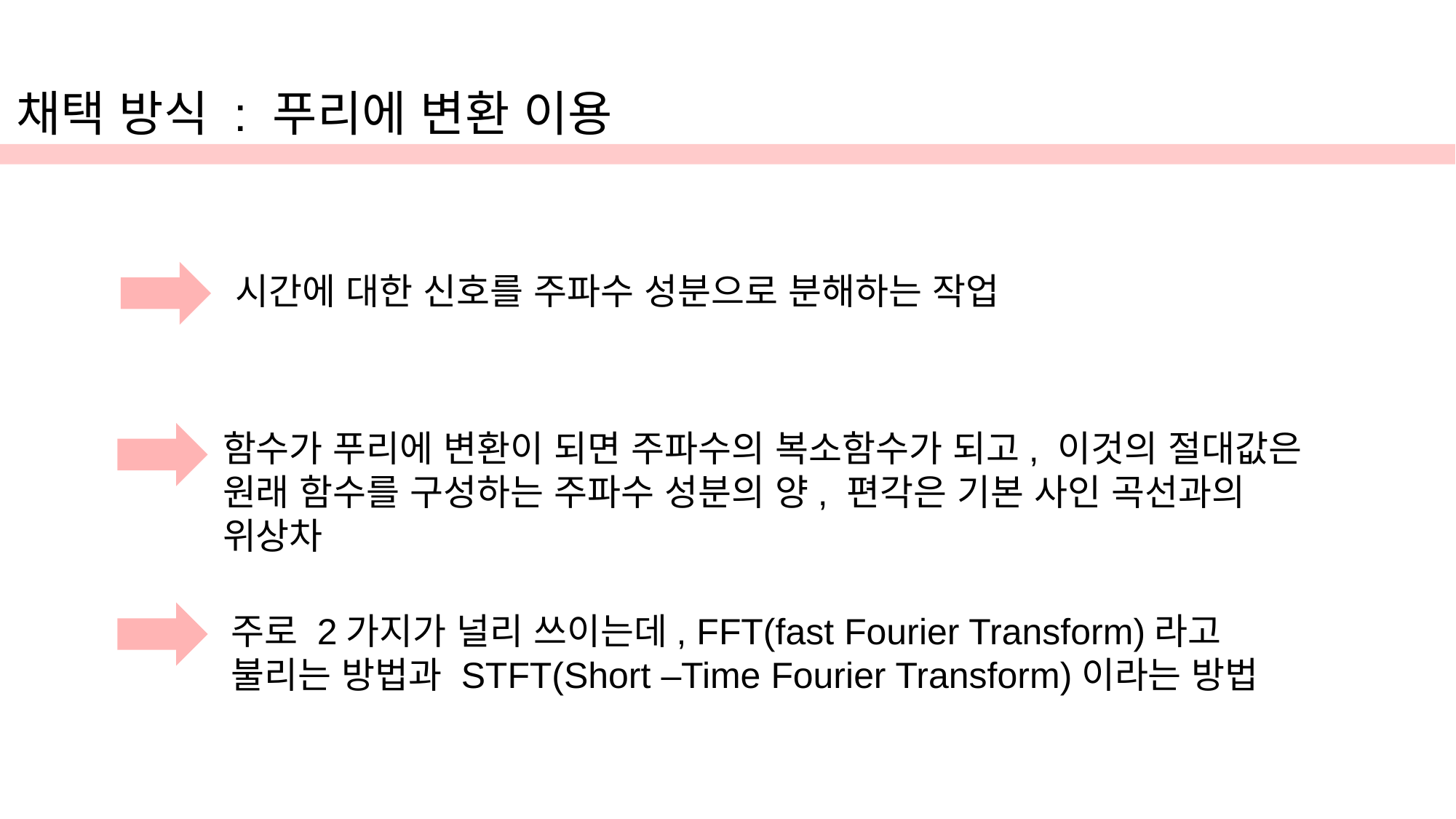

채택 방식 : 푸리에 변환 이용

시간에 대한 신호를 주파수 성분으로 분해하는 작업

함수가 푸리에 변환이 되면 주파수의 복소함수가 되고, 이것의 절대값은 원래 함수를 구성하는 주파수 성분의 양, 편각은 기본 사인 곡선과의 위상차

주로 2가지가 널리 쓰이는데, FFT(fast Fourier Transform)라고 불리는 방법과 STFT(Short –Time Fourier Transform)이라는 방법